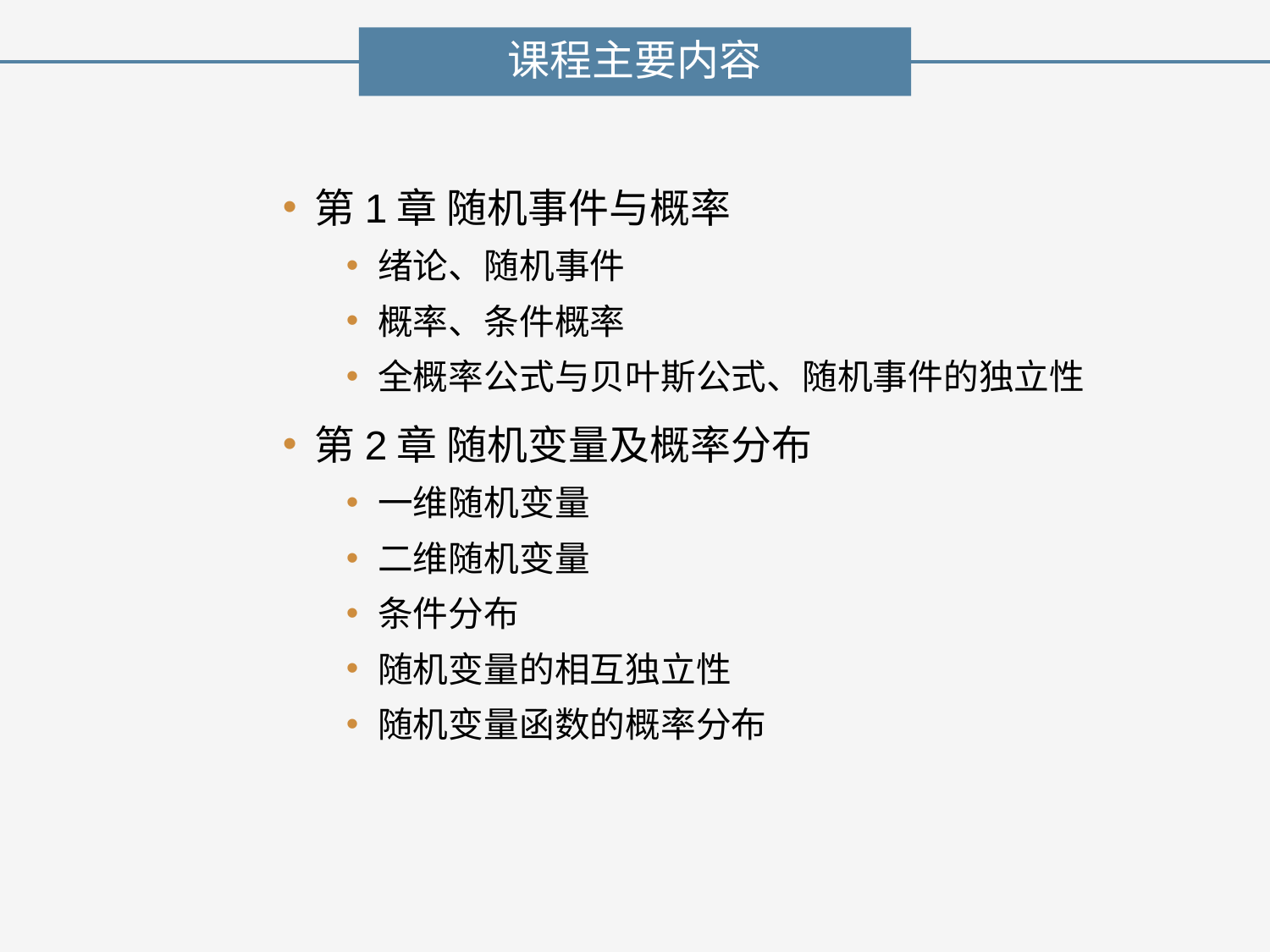

课程主要内容
第1章 随机事件与概率
绪论、随机事件
概率、条件概率
全概率公式与贝叶斯公式、随机事件的独立性
第2章 随机变量及概率分布
一维随机变量
二维随机变量
条件分布
随机变量的相互独立性
随机变量函数的概率分布